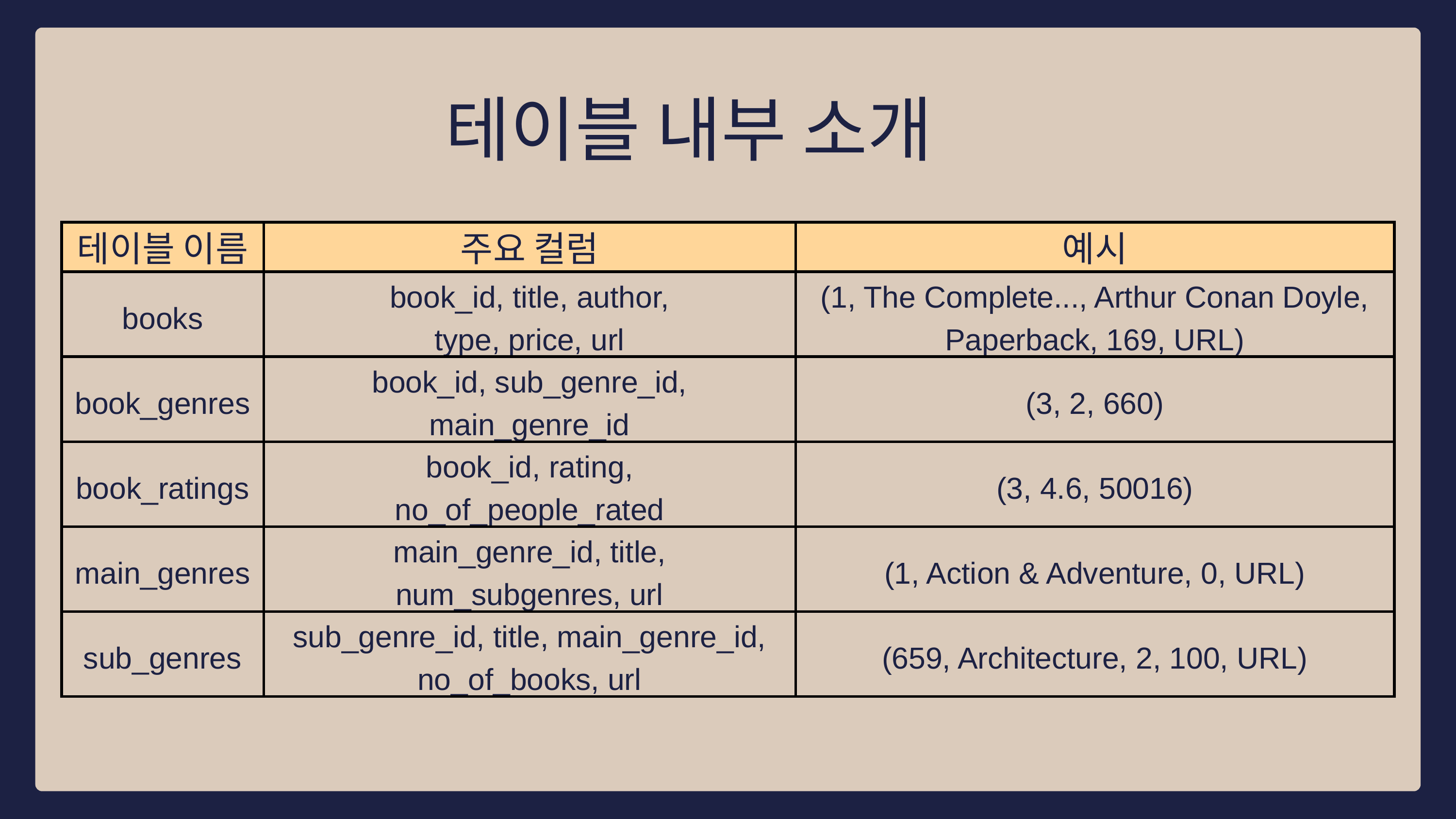

테이블 내부 소개
| 테이블 이름 | 주요 컬럼 | 예시 |
| --- | --- | --- |
| books | book\_id, title, author, type, price, url | (1, The Complete..., Arthur Conan Doyle, Paperback, 169, URL) |
| book\_genres | book\_id, sub\_genre\_id, main\_genre\_id | (3, 2, 660) |
| book\_ratings | book\_id, rating, no\_of\_people\_rated | (3, 4.6, 50016) |
| main\_genres | main\_genre\_id, title, num\_subgenres, url | (1, Action & Adventure, 0, URL) |
| sub\_genres | sub\_genre\_id, title, main\_genre\_id, no\_of\_books, url | (659, Architecture, 2, 100, URL) |